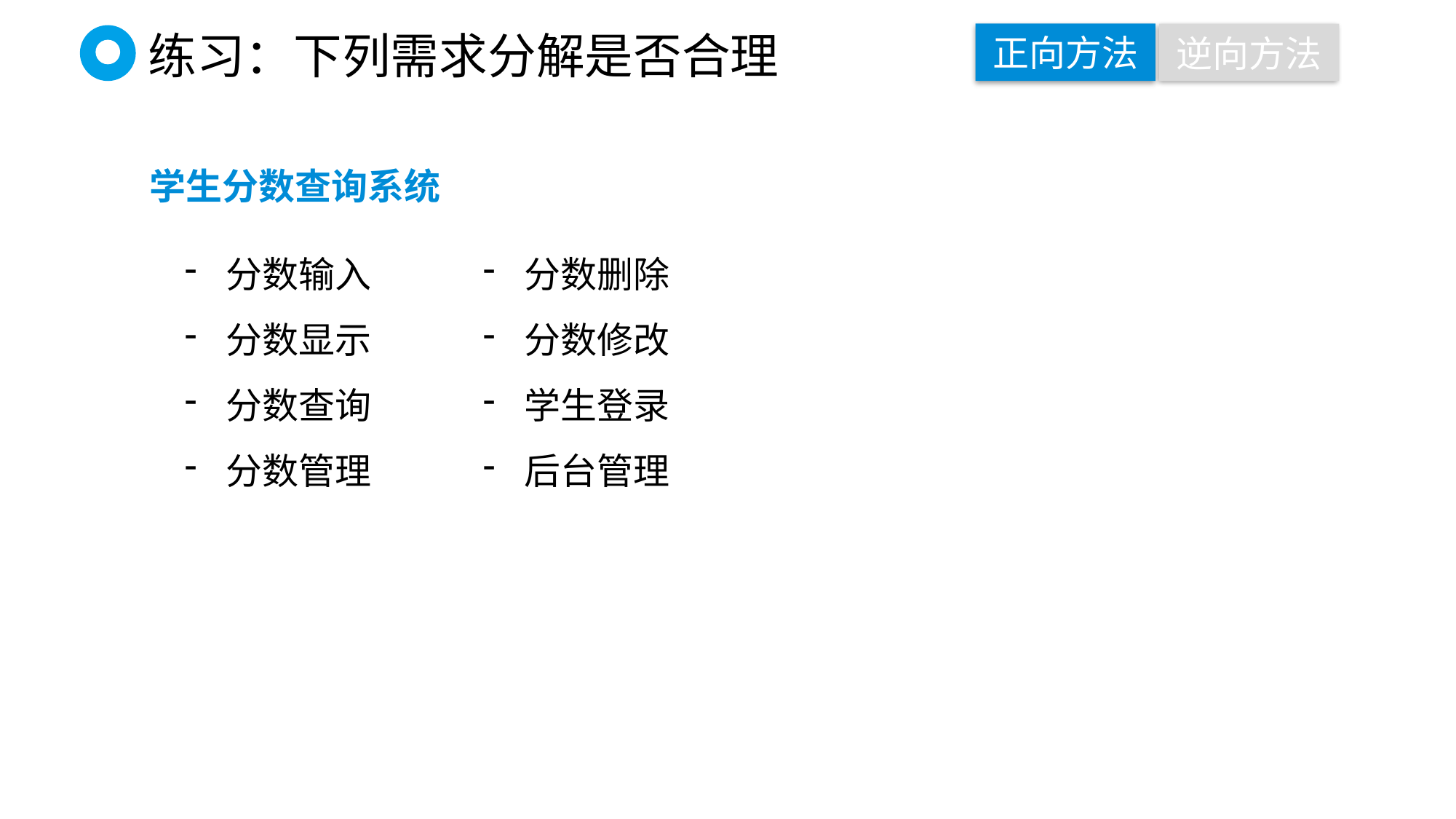

正向方法
逆向方法

练习：下列需求分解是否合理
学生分数查询系统
分数输入
分数显示
分数查询
分数管理
分数删除
分数修改
学生登录
后台管理